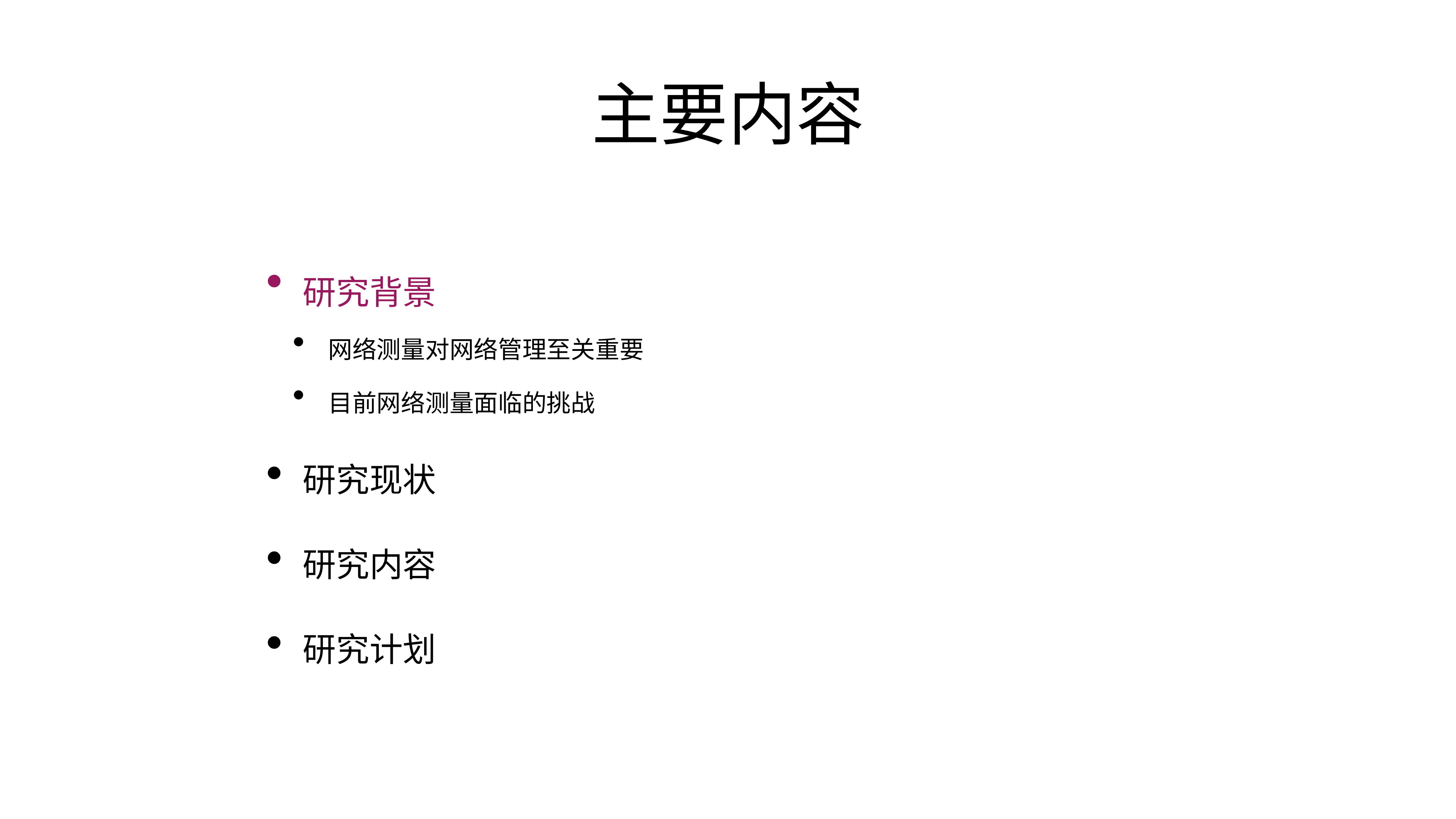

# 主要内容
研究背景
网络测量对网络管理至关重要
目前网络测量面临的挑战
研究现状
研究内容
研究计划